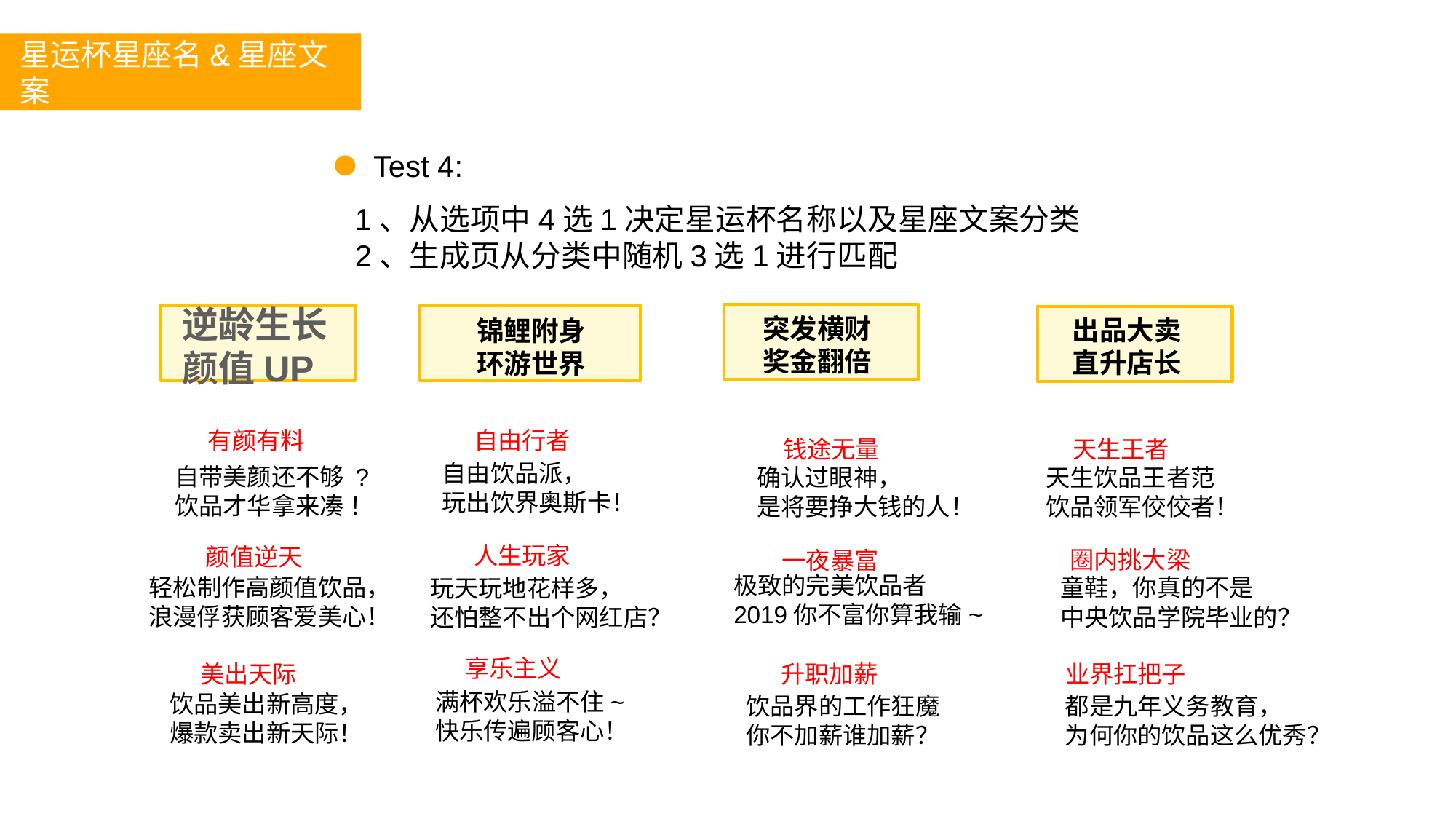

星运杯星座名&星座文案
Test 4:

1、从选项中4选1决定星运杯名称以及星座文案分类
2、生成页从分类中随机3选1进行匹配
逆龄生长
颜值UP

突发横财
奖金翻倍
出品大卖
直升店长
锦鲤附身
环游世界
有颜有料
自由行者
钱途无量
天生王者
自由饮品派，
玩出饮界奥斯卡！
自带美颜还不够 ?
饮品才华拿来凑 ！
天生饮品王者范
饮品领军佼佼者！
确认过眼神，
是将要挣大钱的人！
人生玩家
颜值逆天
圈内挑大梁
一夜暴富
极致的完美饮品者
2019你不富你算我输~
轻松制作高颜值饮品，
浪漫俘获顾客爱美心！
童鞋，你真的不是
中央饮品学院毕业的？
玩天玩地花样多，
还怕整不出个网红店？
享乐主义
升职加薪
业界扛把子
美出天际
满杯欢乐溢不住~
快乐传遍顾客心！
饮品美出新高度，
爆款卖出新天际！
饮品界的工作狂魔
你不加薪谁加薪？
都是九年义务教育，
为何你的饮品这么优秀？